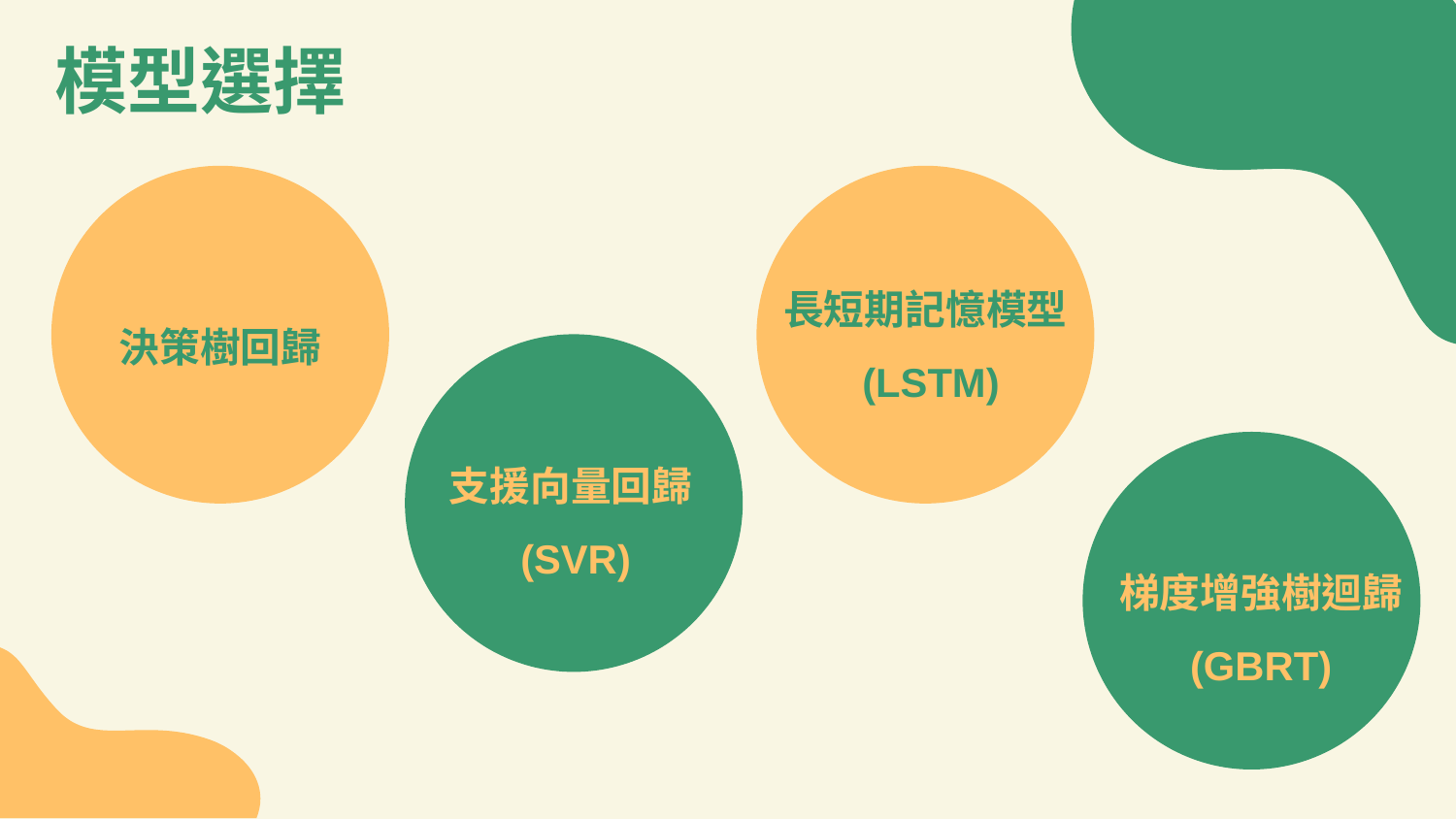

模型選擇

長短期記憶模型
 (LSTM)
決策樹回歸

支援向量回歸
(SVR)

梯度增強樹迴歸 (GBRT)